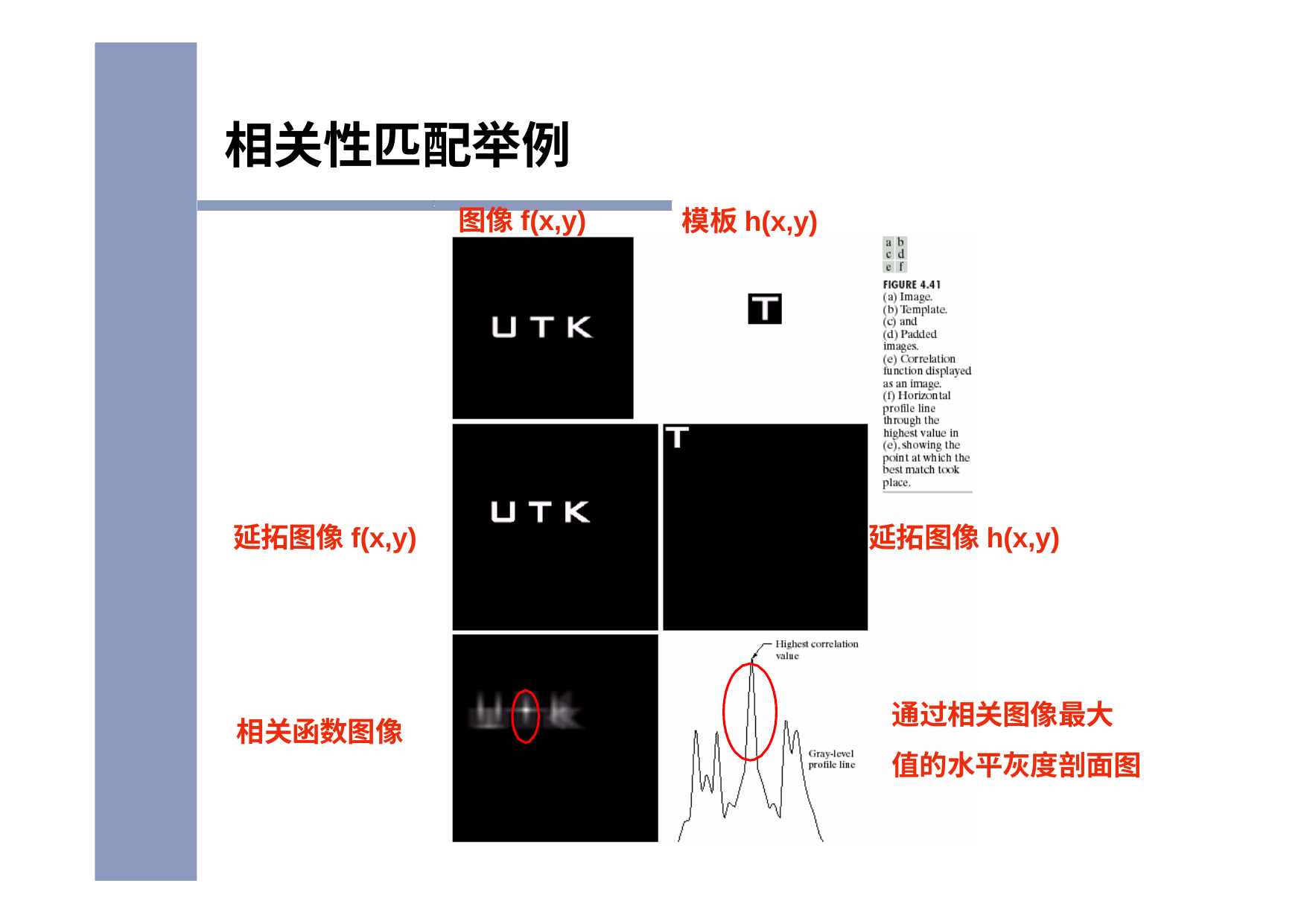

# 相关性匹配举例

图像f(x,y)
模板h(x,y)

延拓图像f(x,y)
延拓图像h(x,y)

通过相关图像最大 值的水平灰度剖面图

相关函数图像